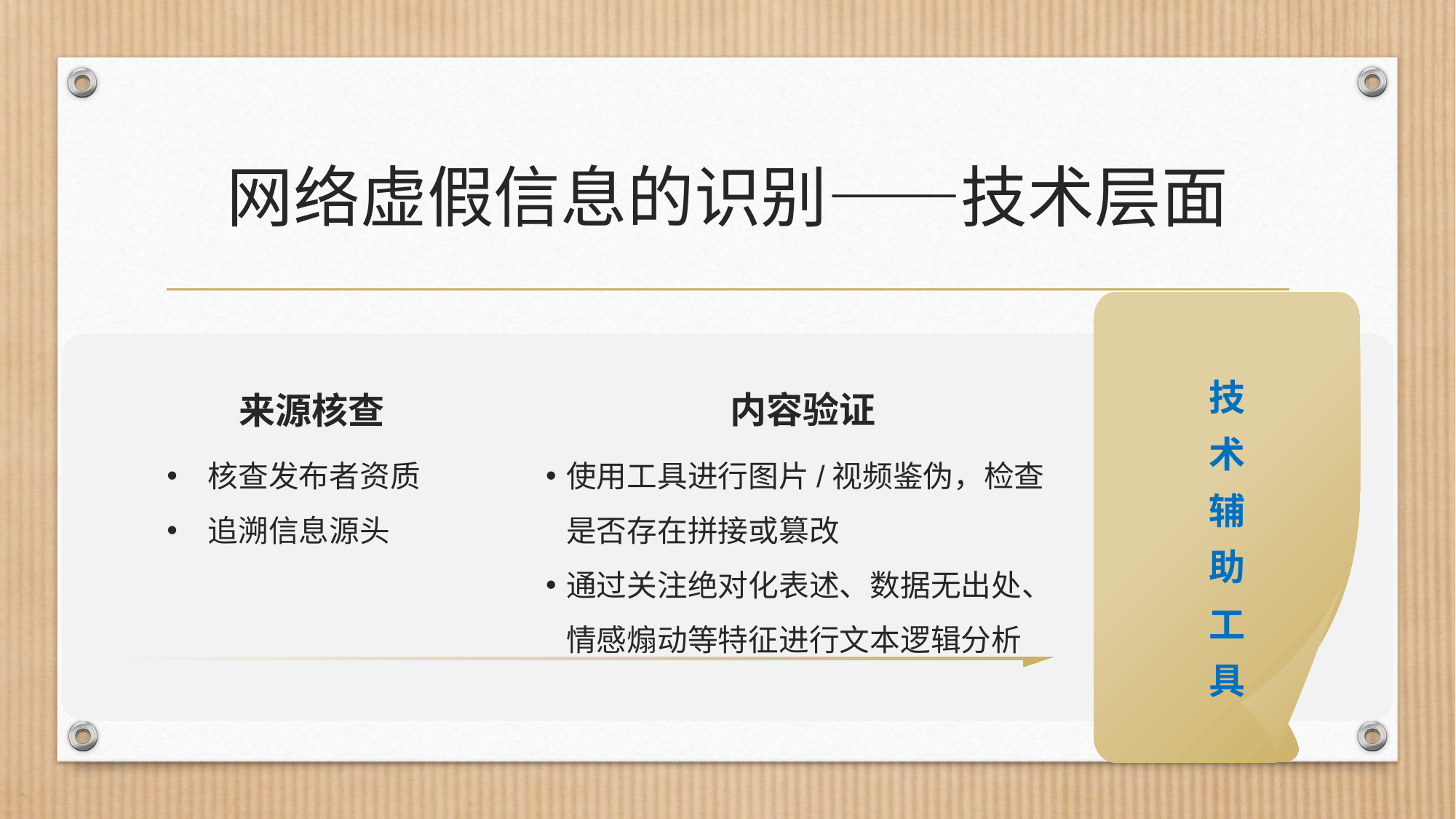

# 网络虚假信息的识别——技术层面

内容验证
来源核查
技
术
辅
助
工
具
核查发布者资质
追溯信息源头
使用工具进行图片/视频鉴伪，检查是否存在拼接或篡改
通过关注绝对化表述、数据无出处、情感煽动等特征进行文本逻辑分析